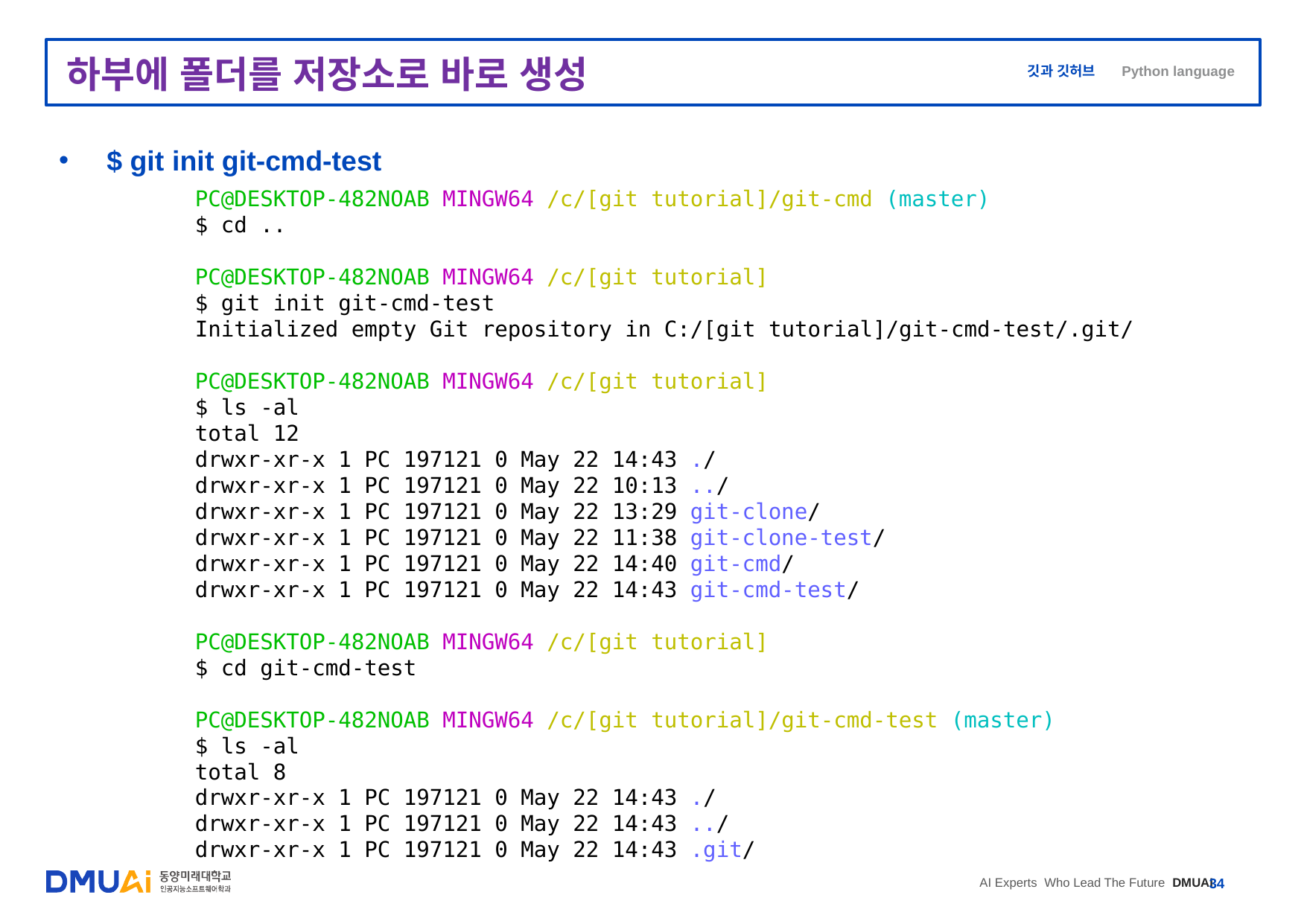

# 하부에 폴더를 저장소로 바로 생성
$ git init git-cmd-test
PC@DESKTOP-482NOAB MINGW64 /c/[git tutorial]/git-cmd (master)
$ cd ..

PC@DESKTOP-482NOAB MINGW64 /c/[git tutorial]
$ git init git-cmd-test
Initialized empty Git repository in C:/[git tutorial]/git-cmd-test/.git/

PC@DESKTOP-482NOAB MINGW64 /c/[git tutorial]
$ ls -al
total 12
drwxr-xr-x 1 PC 197121 0 May 22 14:43 ./
drwxr-xr-x 1 PC 197121 0 May 22 10:13 ../
drwxr-xr-x 1 PC 197121 0 May 22 13:29 git-clone/
drwxr-xr-x 1 PC 197121 0 May 22 11:38 git-clone-test/
drwxr-xr-x 1 PC 197121 0 May 22 14:40 git-cmd/
drwxr-xr-x 1 PC 197121 0 May 22 14:43 git-cmd-test/

PC@DESKTOP-482NOAB MINGW64 /c/[git tutorial]
$ cd git-cmd-test

PC@DESKTOP-482NOAB MINGW64 /c/[git tutorial]/git-cmd-test (master)
$ ls -al
total 8
drwxr-xr-x 1 PC 197121 0 May 22 14:43 ./
drwxr-xr-x 1 PC 197121 0 May 22 14:43 ../
drwxr-xr-x 1 PC 197121 0 May 22 14:43 .git/